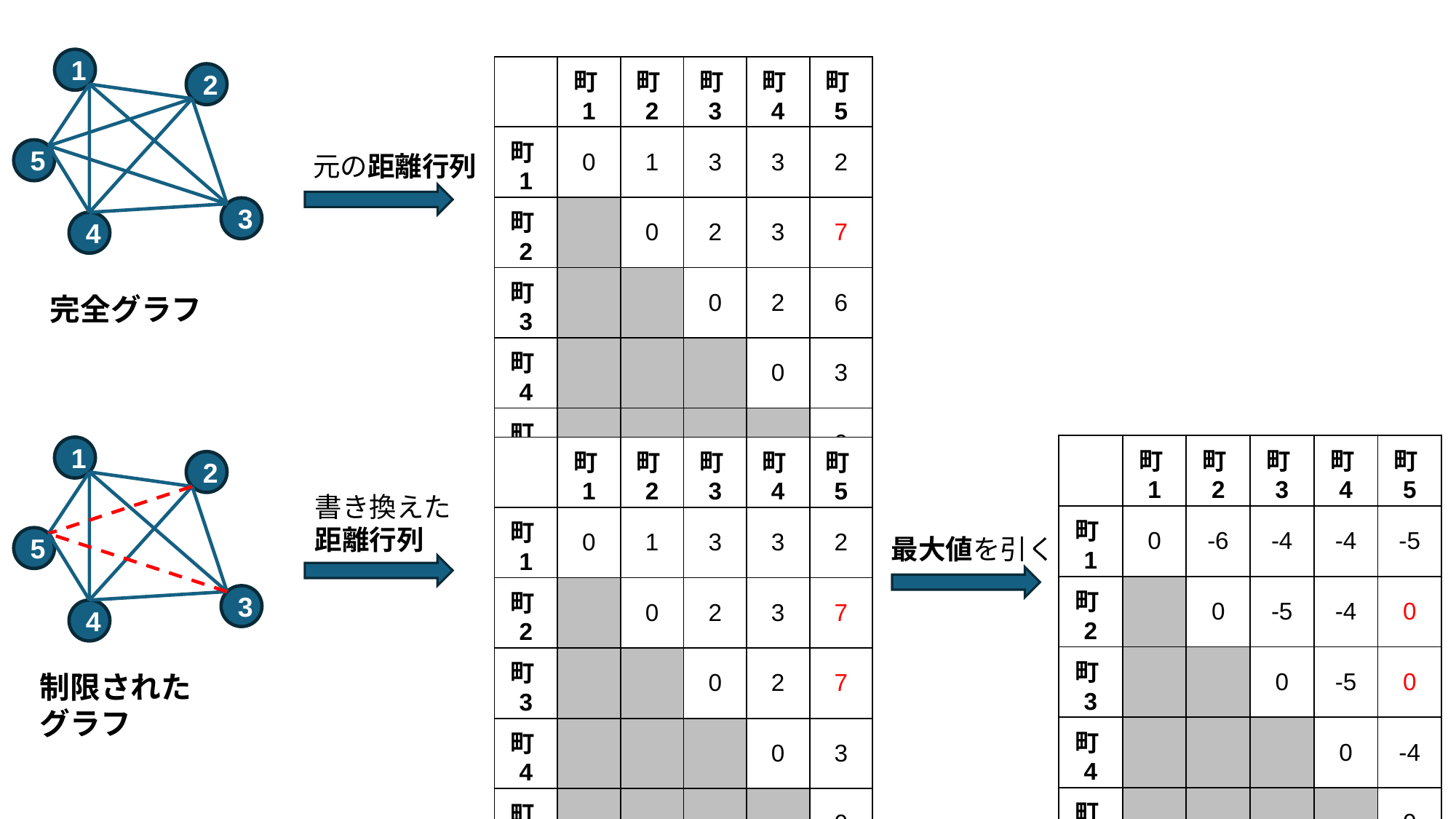

1
2
5
3
4
|  | 町1 | 町2 | 町3 | 町4 | 町5 |
| --- | --- | --- | --- | --- | --- |
| 町1 | 0 | 1 | 3 | 3 | 2 |
| 町2 |  | 0 | 2 | 3 | 7 |
| 町3 |  |  | 0 | 2 | 6 |
| 町4 |  |  |  | 0 | 3 |
| 町5 |  |  |  |  | 0 |
元の距離行列

完全グラフ
|  | 町1 | 町2 | 町3 | 町4 | 町5 |
| --- | --- | --- | --- | --- | --- |
| 町1 | 0 | -6 | -4 | -4 | -5 |
| 町2 |  | 0 | -5 | -4 | 0 |
| 町3 |  |  | 0 | -5 | 0 |
| 町4 |  |  |  | 0 | -4 |
| 町5 |  |  |  |  | 0 |
1
2
5
3
4
|  | 町1 | 町2 | 町3 | 町4 | 町5 |
| --- | --- | --- | --- | --- | --- |
| 町1 | 0 | 1 | 3 | 3 | 2 |
| 町2 |  | 0 | 2 | 3 | 7 |
| 町3 |  |  | 0 | 2 | 7 |
| 町4 |  |  |  | 0 | 3 |
| 町5 |  |  |  |  | 0 |
書き換えた
距離行列
最大値を引く

制限された
グラフ